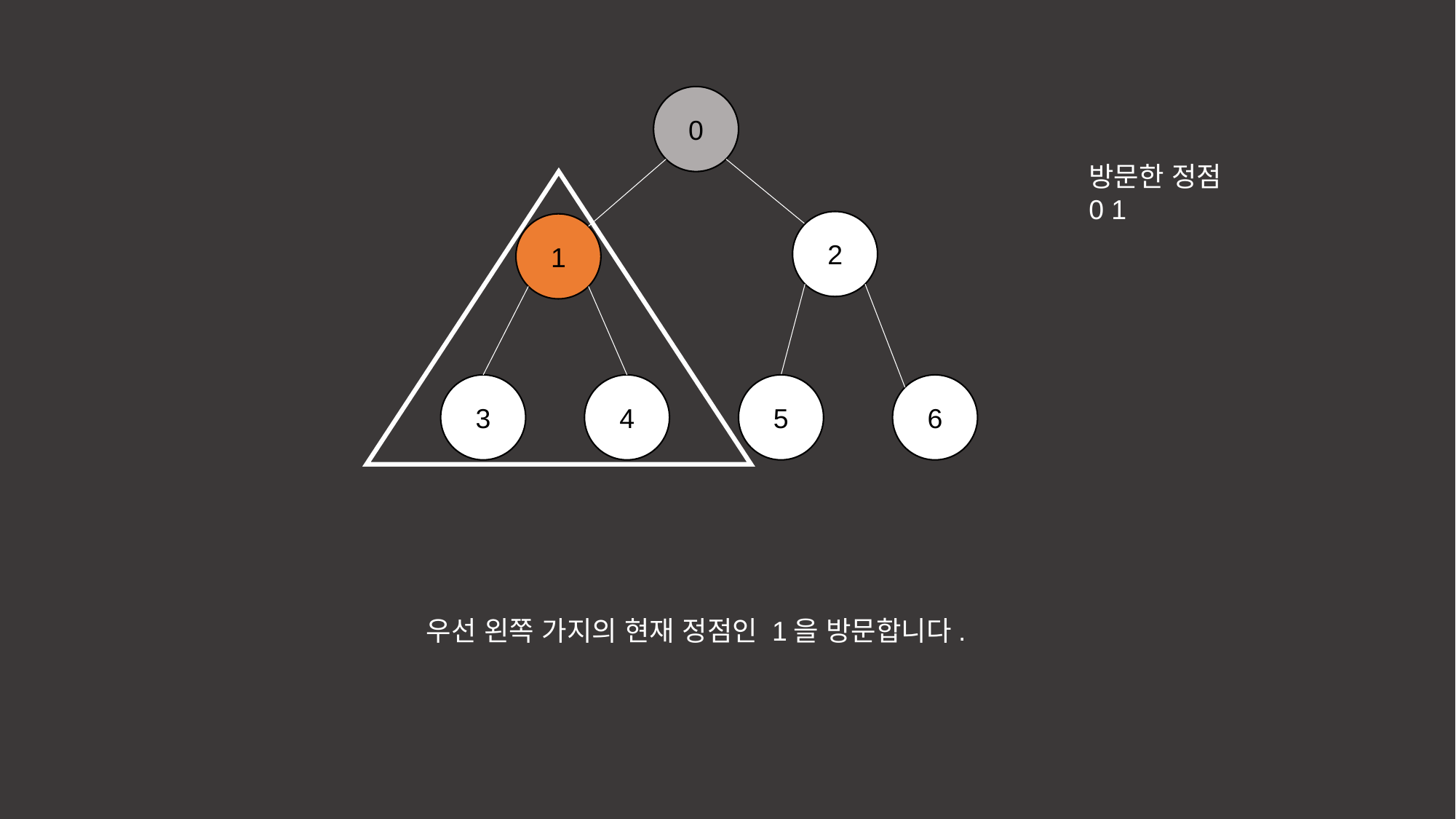

0
방문한 정점
0 1

2
1
3
4
5
6
우선 왼쪽 가지의 현재 정점인 1을 방문합니다.